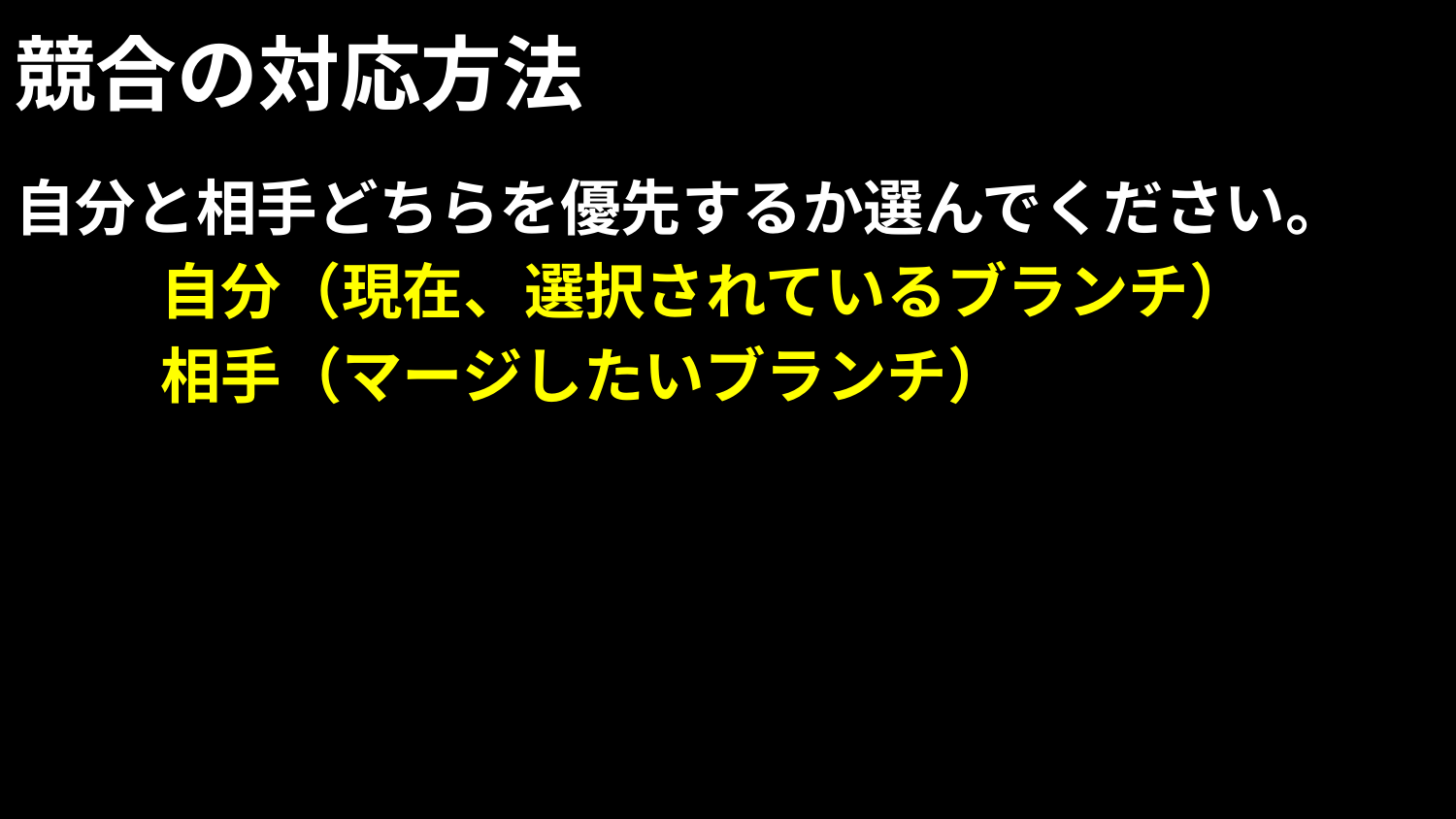

# 競合の対応方法
自分と相手どちらを優先するか選んでください。
	自分（現在、選択されているブランチ）
	相手（マージしたいブランチ）